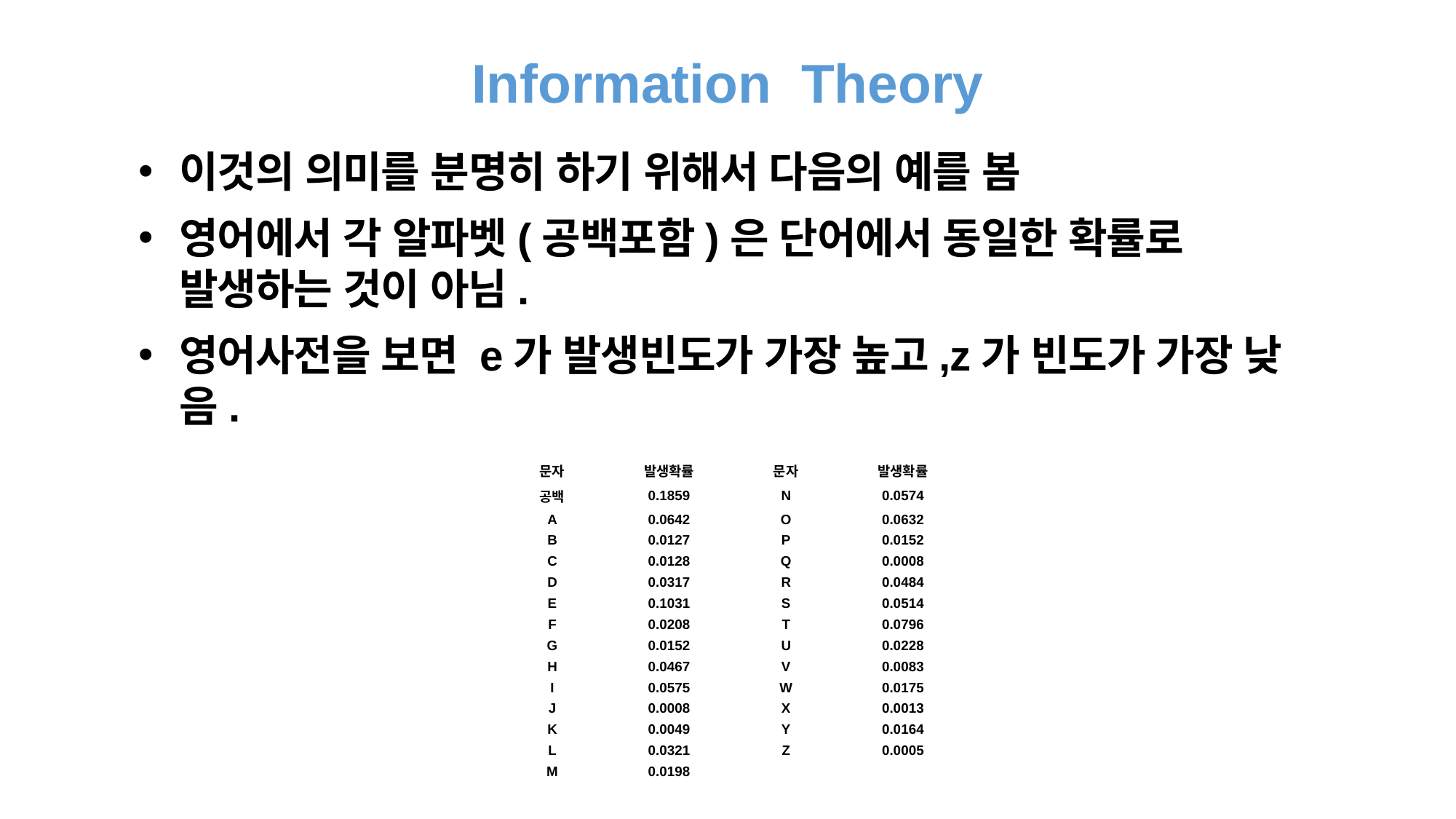

# Information  Theory
이것의 의미를 분명히 하기 위해서 다음의 예를 봄
영어에서 각 알파벳(공백포함)은 단어에서 동일한 확률로 발생하는 것이 아님.
영어사전을 보면 e가 발생빈도가 가장 높고,z가 빈도가 가장 낮음.
| 문자 | 발생확률 | 문자 | 발생확률 |
| --- | --- | --- | --- |
| 공백 | 0.1859 | N | 0.0574 |
| A | 0.0642 | O | 0.0632 |
| B | 0.0127 | P | 0.0152 |
| C | 0.0128 | Q | 0.0008 |
| D | 0.0317 | R | 0.0484 |
| E | 0.1031 | S | 0.0514 |
| F | 0.0208 | T | 0.0796 |
| G | 0.0152 | U | 0.0228 |
| H | 0.0467 | V | 0.0083 |
| I | 0.0575 | W | 0.0175 |
| J | 0.0008 | X | 0.0013 |
| K | 0.0049 | Y | 0.0164 |
| L | 0.0321 | Z | 0.0005 |
| M | 0.0198 |  |  |